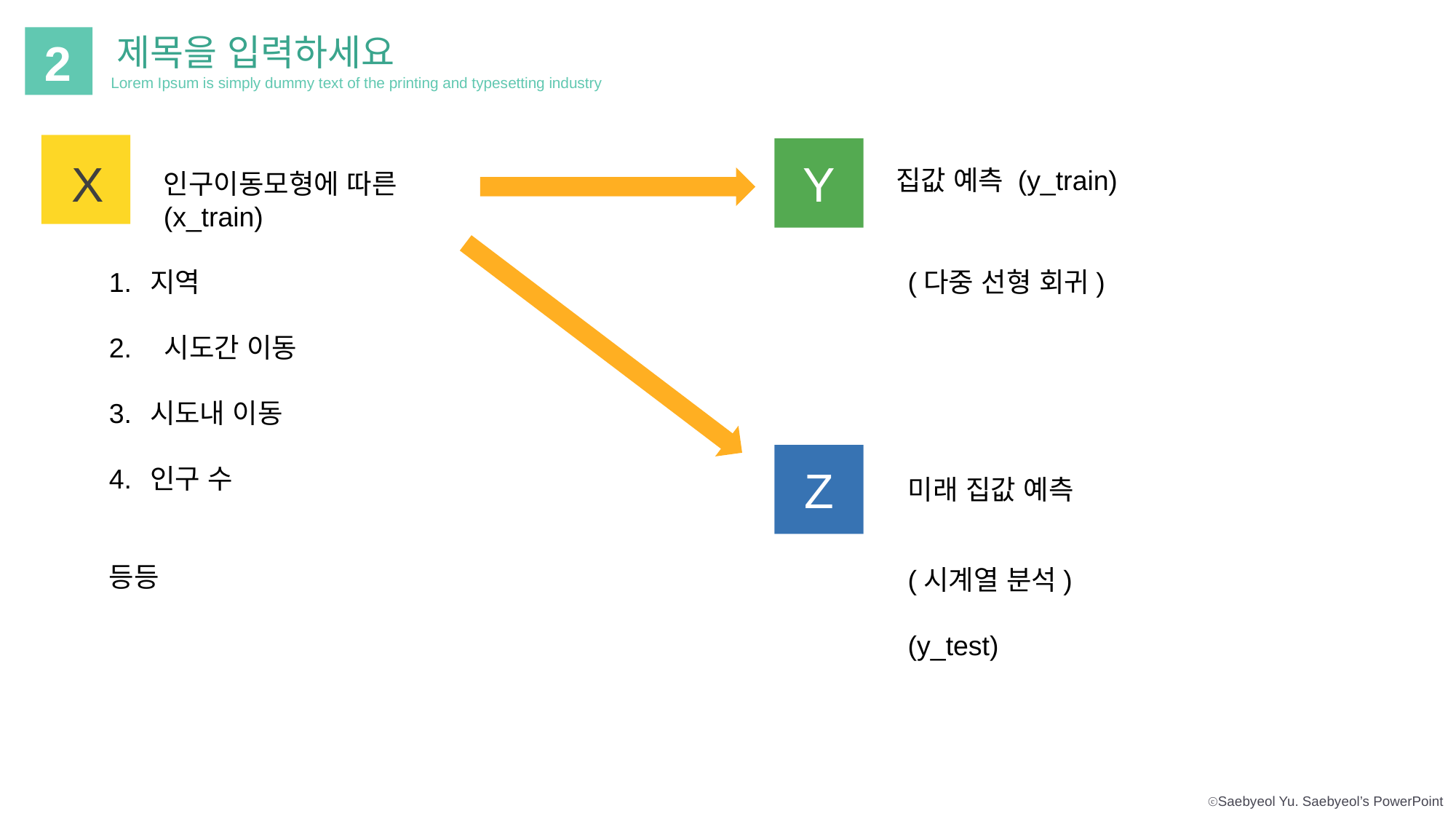

제목을 입력하세요
Lorem Ipsum is simply dummy text of the printing and typesetting industry

2

X
Y
집값 예측 (y_train)
인구이동모형에 따른
(x_train)

(다중 선형 회귀)
지역

 시도간 이동

시도내 이동

인구 수

등등

Z
미래 집값 예측
(시계열 분석)

(y_test)